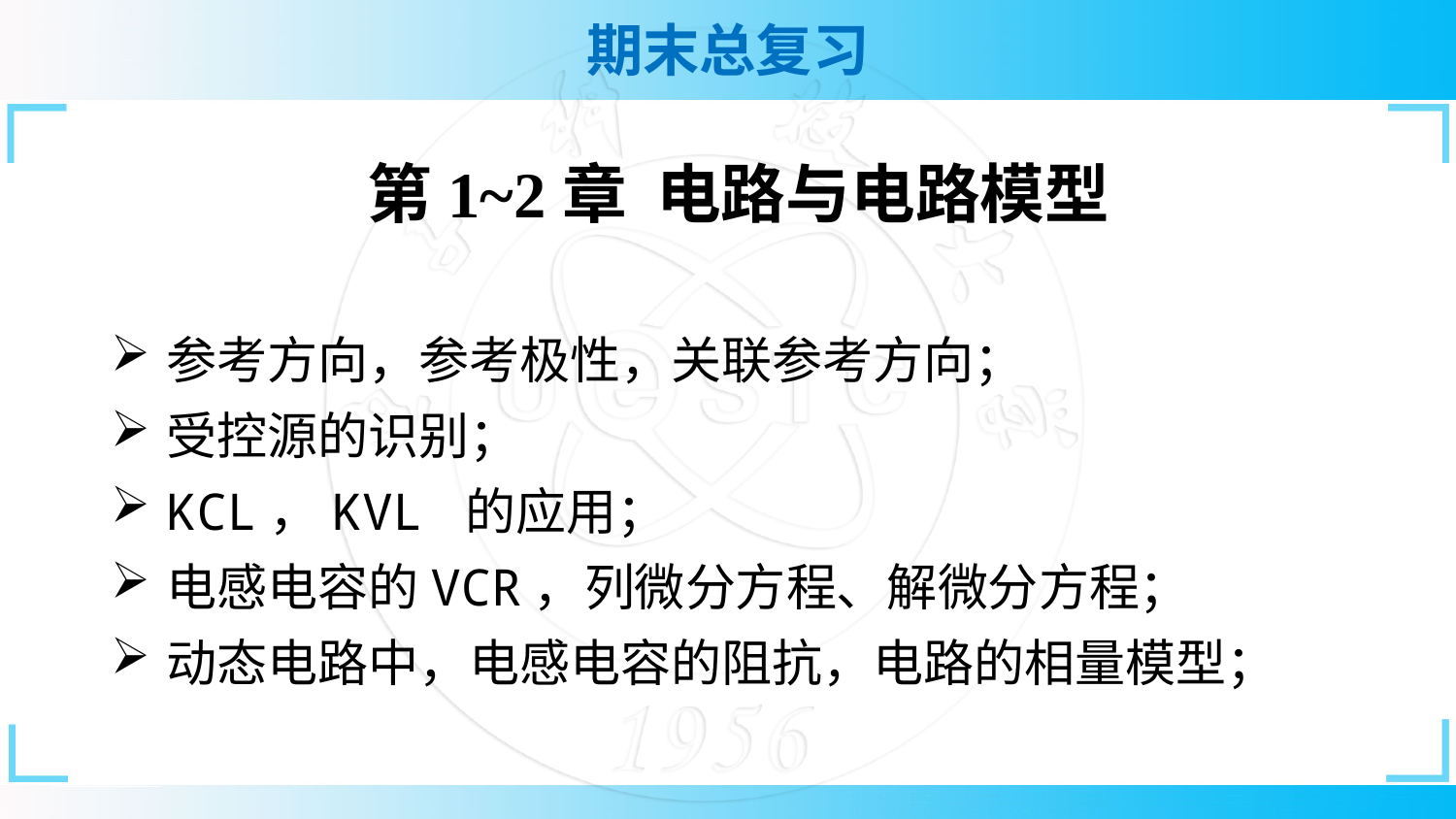

第1~2章  电路与电路模型
参考方向，参考极性，关联参考方向；
受控源的识别；
KCL，KVL 的应用；
电感电容的VCR，列微分方程、解微分方程；
动态电路中，电感电容的阻抗，电路的相量模型；